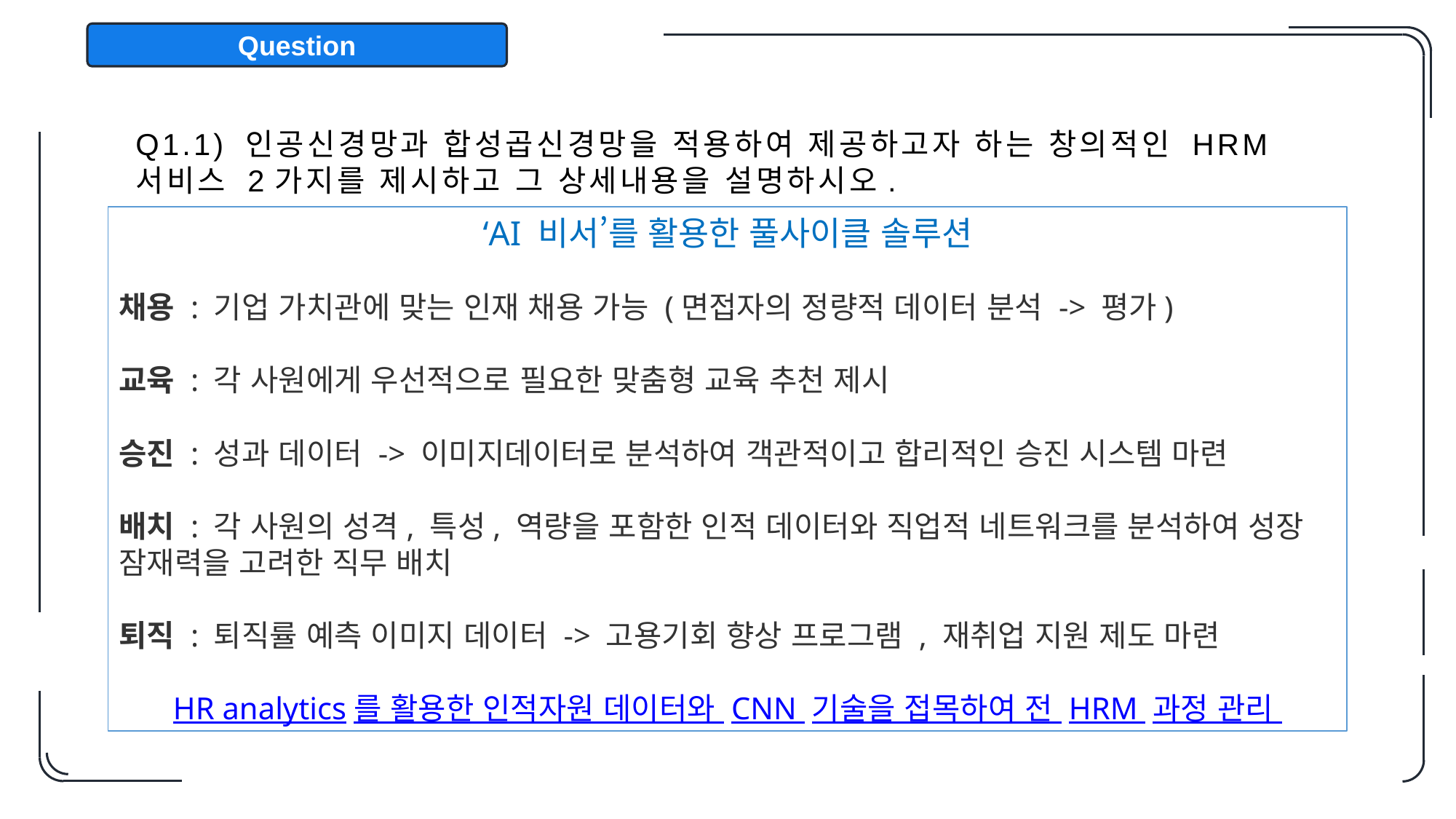

Question

Q1.1) 인공신경망과 합성곱신경망을 적용하여 제공하고자 하는 창의적인 HRM 서비스 2가지를 제시하고 그 상세내용을 설명하시오.
‘AI 비서’를 활용한 풀사이클 솔루션

채용 : 기업 가치관에 맞는 인재 채용 가능 (면접자의 정량적 데이터 분석 -> 평가)

교육 : 각 사원에게 우선적으로 필요한 맞춤형 교육 추천 제시

승진 : 성과 데이터 -> 이미지데이터로 분석하여 객관적이고 합리적인 승진 시스템 마련

배치 : 각 사원의 성격, 특성, 역량을 포함한 인적 데이터와 직업적 네트워크를 분석하여 성장 잠재력을 고려한 직무 배치

퇴직 : 퇴직률 예측 이미지 데이터 -> 고용기회 향상 프로그램 , 재취업 지원 제도 마련

HR analytics를 활용한 인적자원 데이터와 CNN 기술을 접목하여 전 HRM 과정 관리